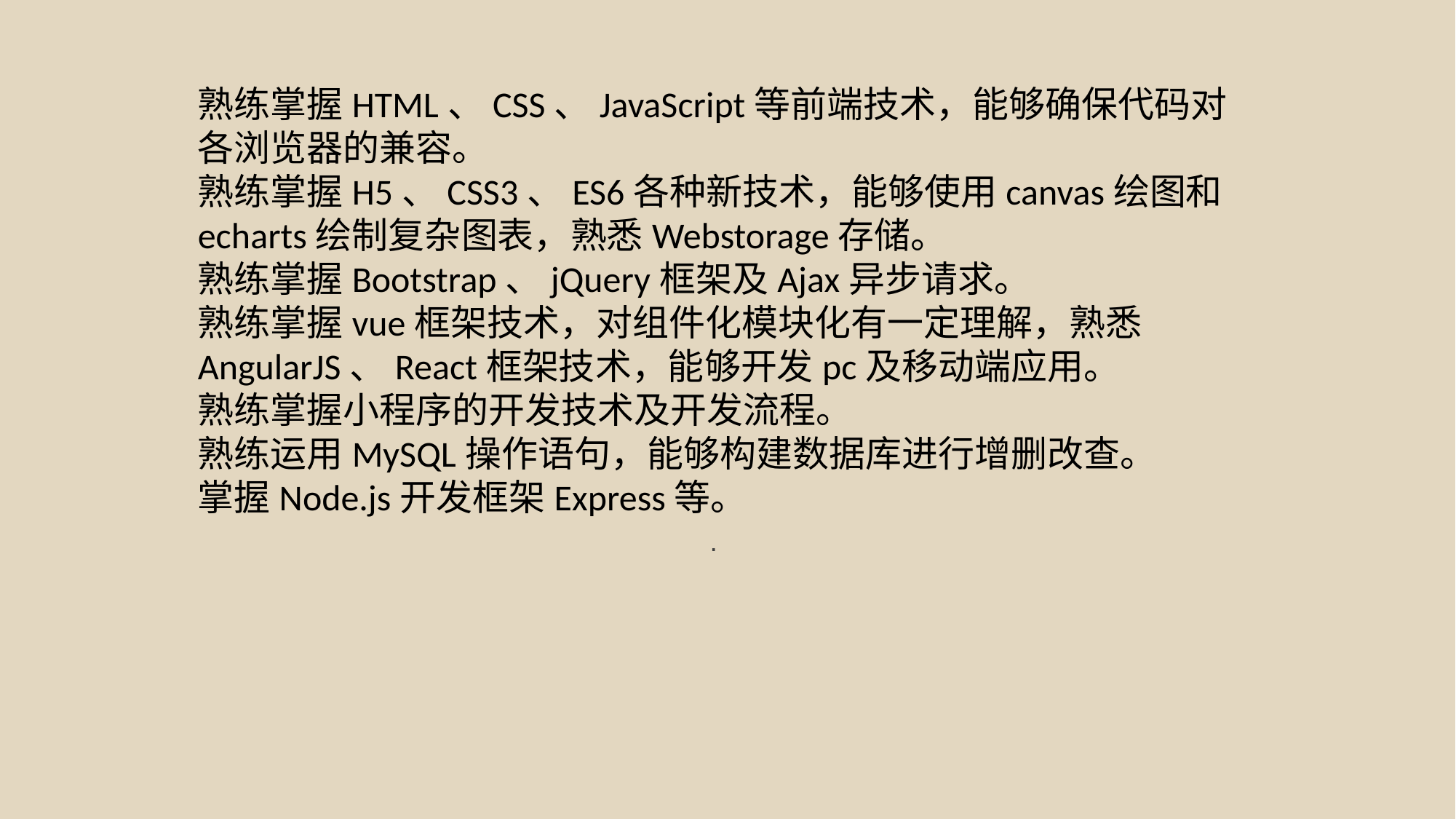

熟练掌握HTML、CSS、JavaScript等前端技术，能够确保代码对各浏览器的兼容。
熟练掌握H5、CSS3、ES6各种新技术，能够使用canvas绘图和echarts绘制复杂图表，熟悉Webstorage存储。
熟练掌握Bootstrap、jQuery框架及Ajax异步请求。
熟练掌握vue框架技术，对组件化模块化有一定理解，熟悉AngularJS、React框架技术，能够开发pc及移动端应用。
熟练掌握小程序的开发技术及开发流程。
熟练运用MySQL操作语句，能够构建数据库进行增删改查。
掌握Node.js开发框架Express等。
.